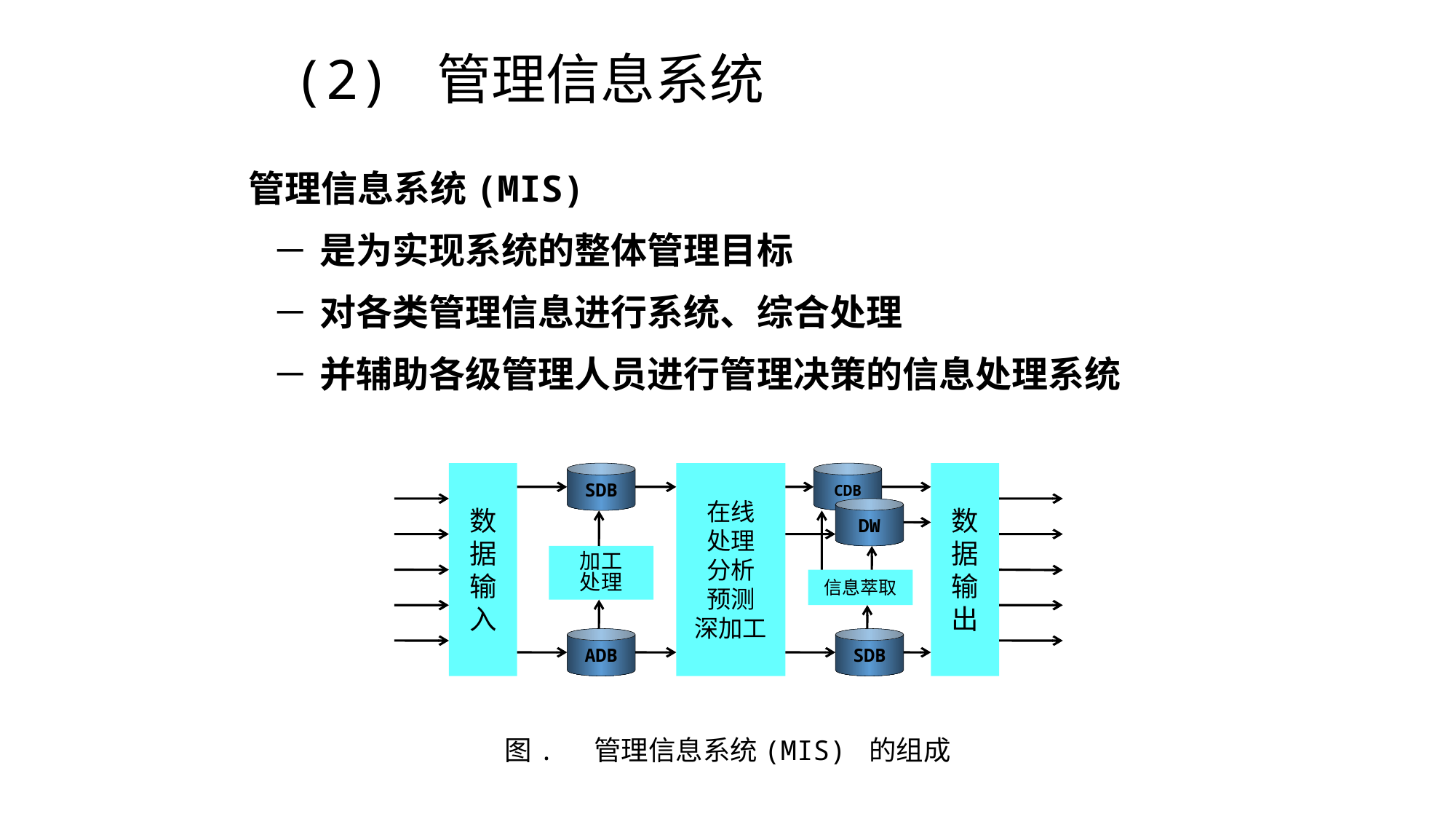

# (2) 管理信息系统
管理信息系统(MIS)
 是为实现系统的整体管理目标
 对各类管理信息进行系统、综合处理
 并辅助各级管理人员进行管理决策的信息处理系统
数
据
输
入
SDB

加工
处理

ADB

在线
处理
分析
预测
深加工
CDB

DW

信息萃取

SDB

数
据
输
出

图.  管理信息系统(MIS) 的组成